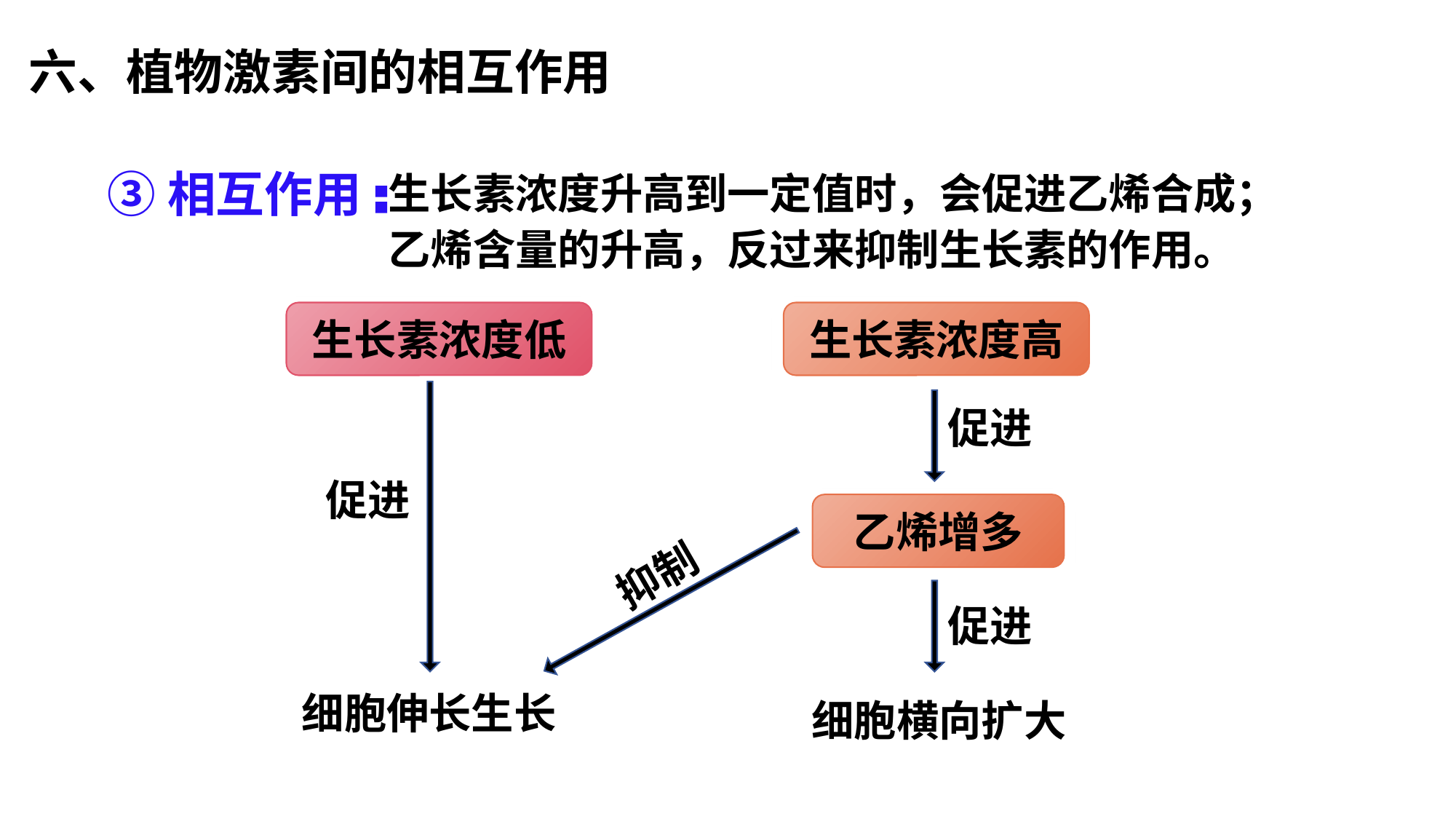

六、植物激素间的相互作用
生长素浓度升高到一定值时，会促进乙烯合成；
乙烯含量的升高，反过来抑制生长素的作用。
③相互作用:
生长素浓度低
生长素浓度高

促进

促进
乙烯增多
抑制

促进
细胞伸长生长
细胞横向扩大